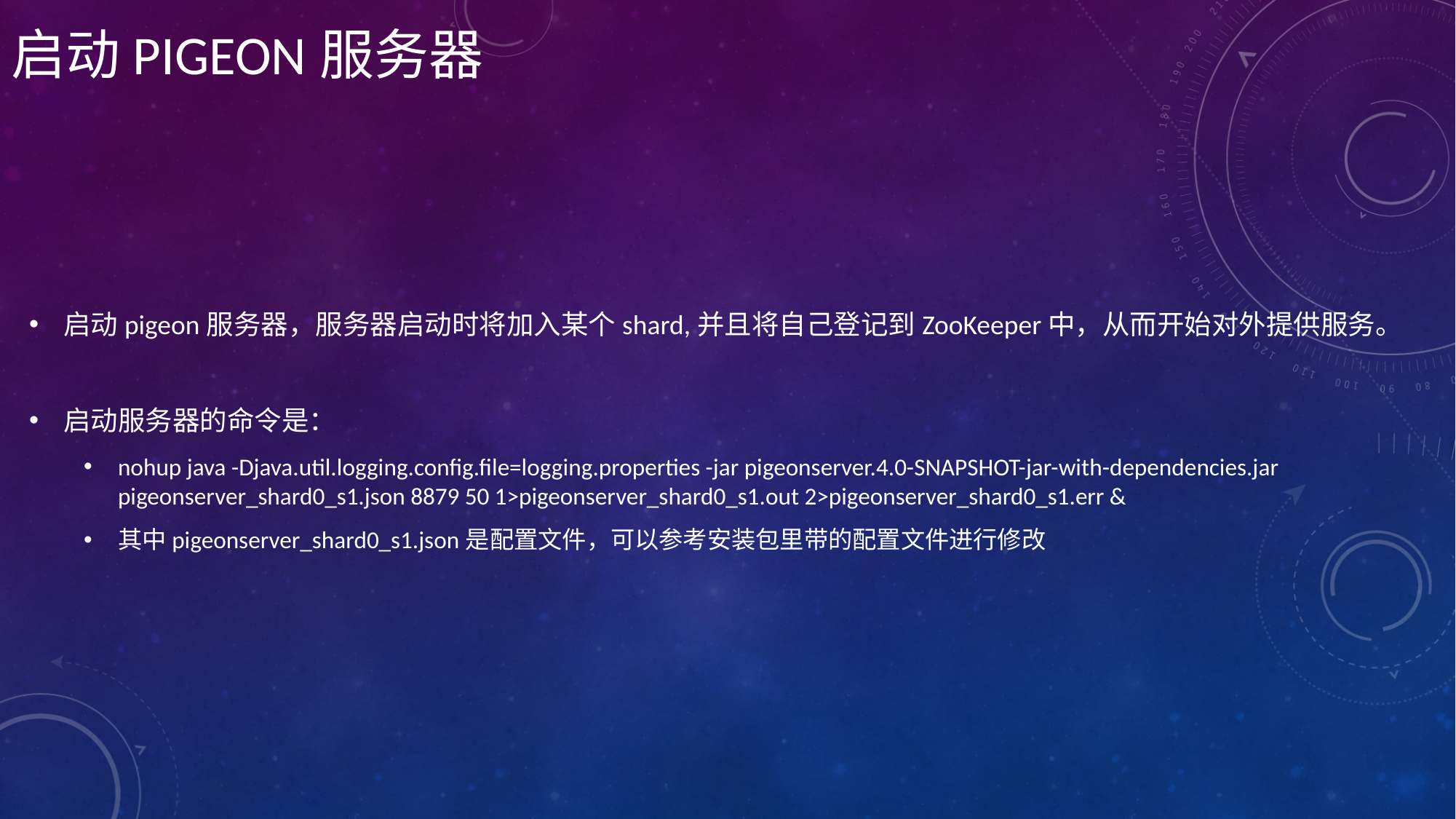

# 启动pigeon服务器
启动pigeon服务器，服务器启动时将加入某个shard,并且将自己登记到ZooKeeper中，从而开始对外提供服务。

启动服务器的命令是：
nohup java -Djava.util.logging.config.file=logging.properties -jar pigeonserver.4.0-SNAPSHOT-jar-with-dependencies.jar  pigeonserver_shard0_s1.json 8879 50 1>pigeonserver_shard0_s1.out 2>pigeonserver_shard0_s1.err &
其中pigeonserver_shard0_s1.json是配置文件，可以参考安装包里带的配置文件进行修改